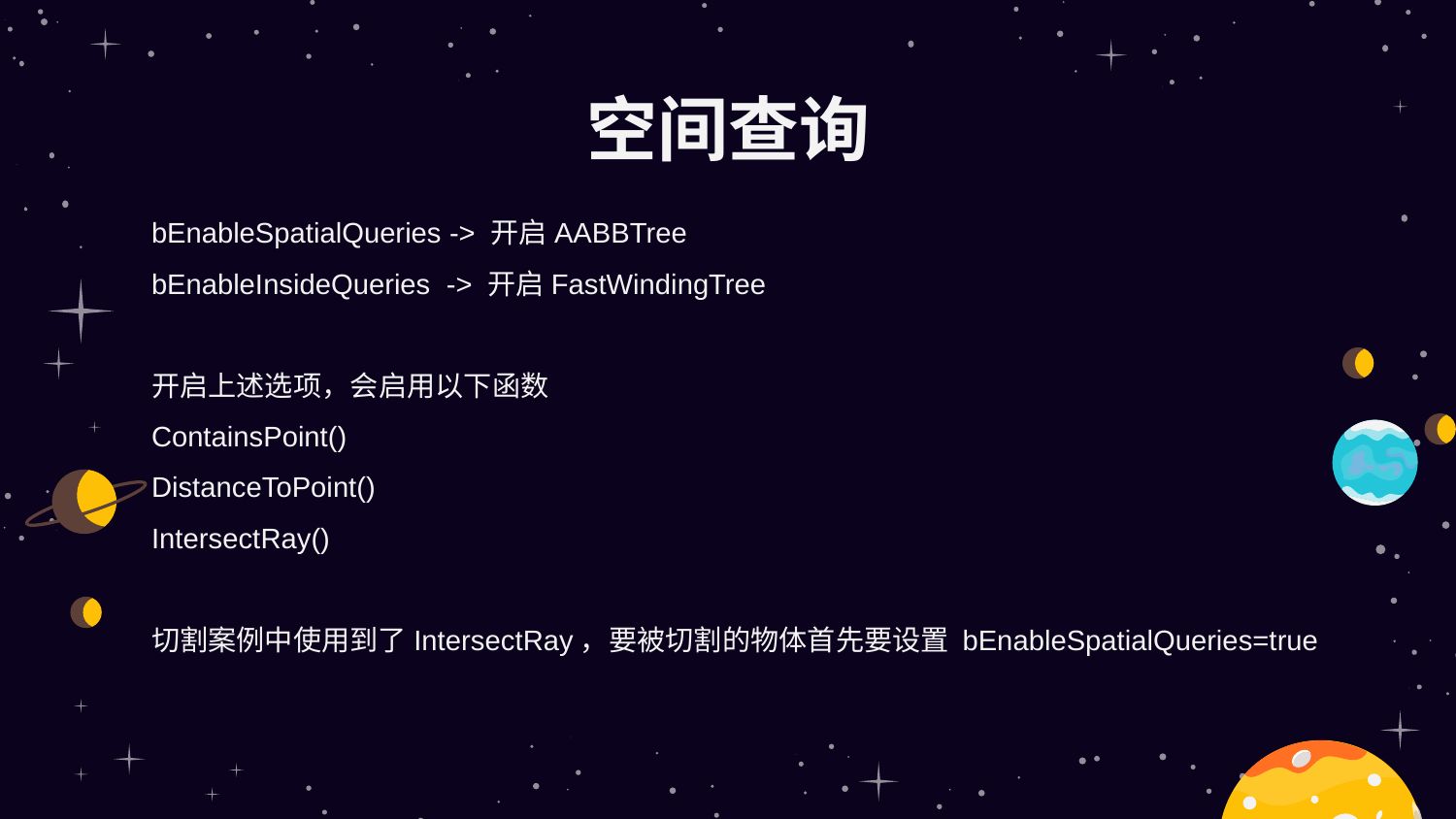

# 空间查询
bEnableSpatialQueries -> 开启AABBTree
bEnableInsideQueries  -> 开启FastWindingTree

开启上述选项，会启用以下函数
ContainsPoint()
DistanceToPoint()
IntersectRay()

切割案例中使用到了IntersectRay，要被切割的物体首先要设置 bEnableSpatialQueries=true